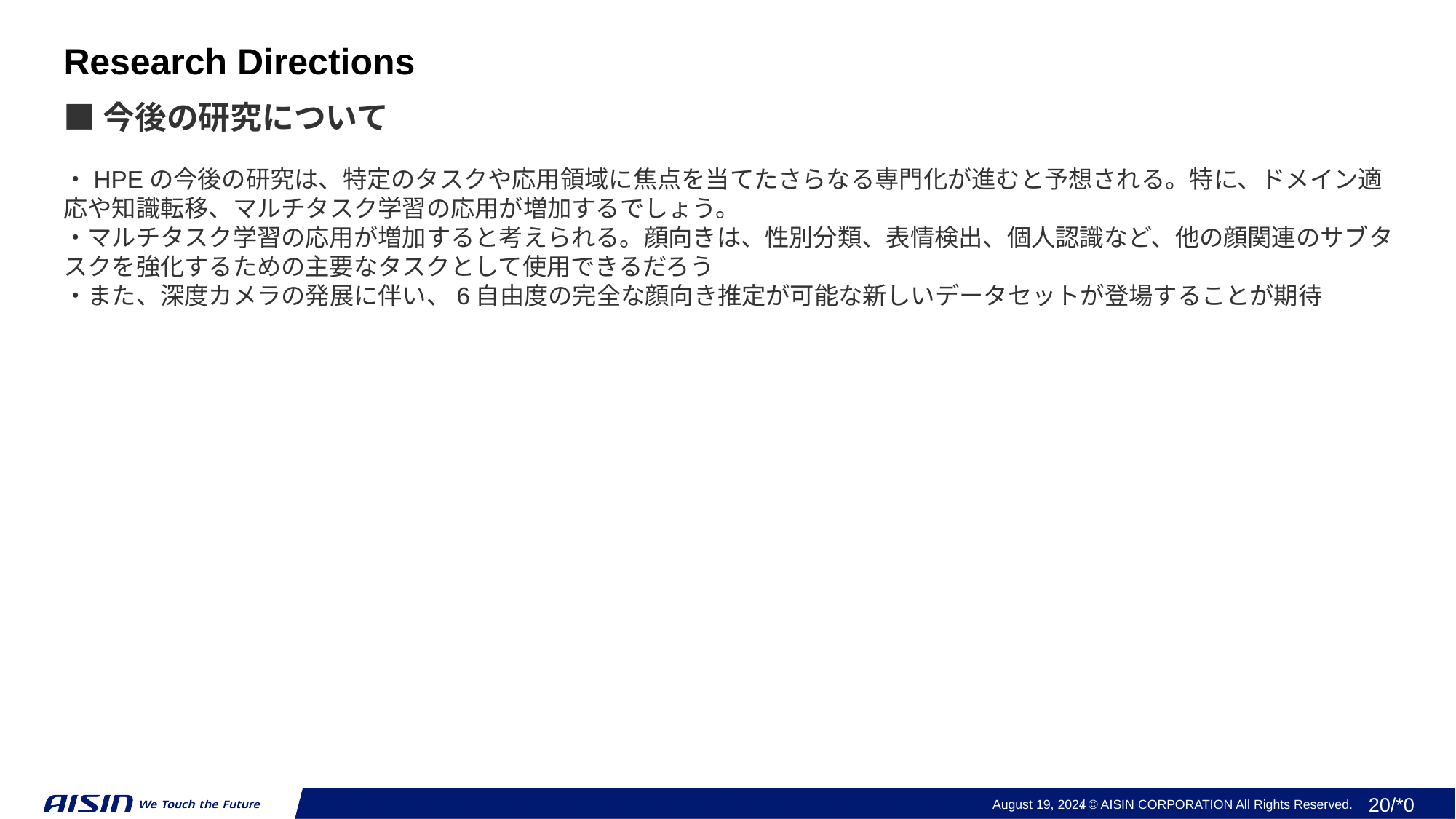

Research Directions
■今後の研究について

・HPEの今後の研究は、特定のタスクや応用領域に焦点を当てたさらなる専門化が進むと予想される。特に、ドメイン適応や知識転移、マルチタスク学習の応用が増加するでしょう。
・マルチタスク学習の応用が増加すると考えられる。顔向きは、性別分類、表情検出、個人認識など、他の顔関連のサブタスクを強化するための主要なタスクとして使用できるだろう
・また、深度カメラの発展に伴い、6自由度の完全な顔向き推定が可能な新しいデータセットが登場することが期待

August 19, 2024